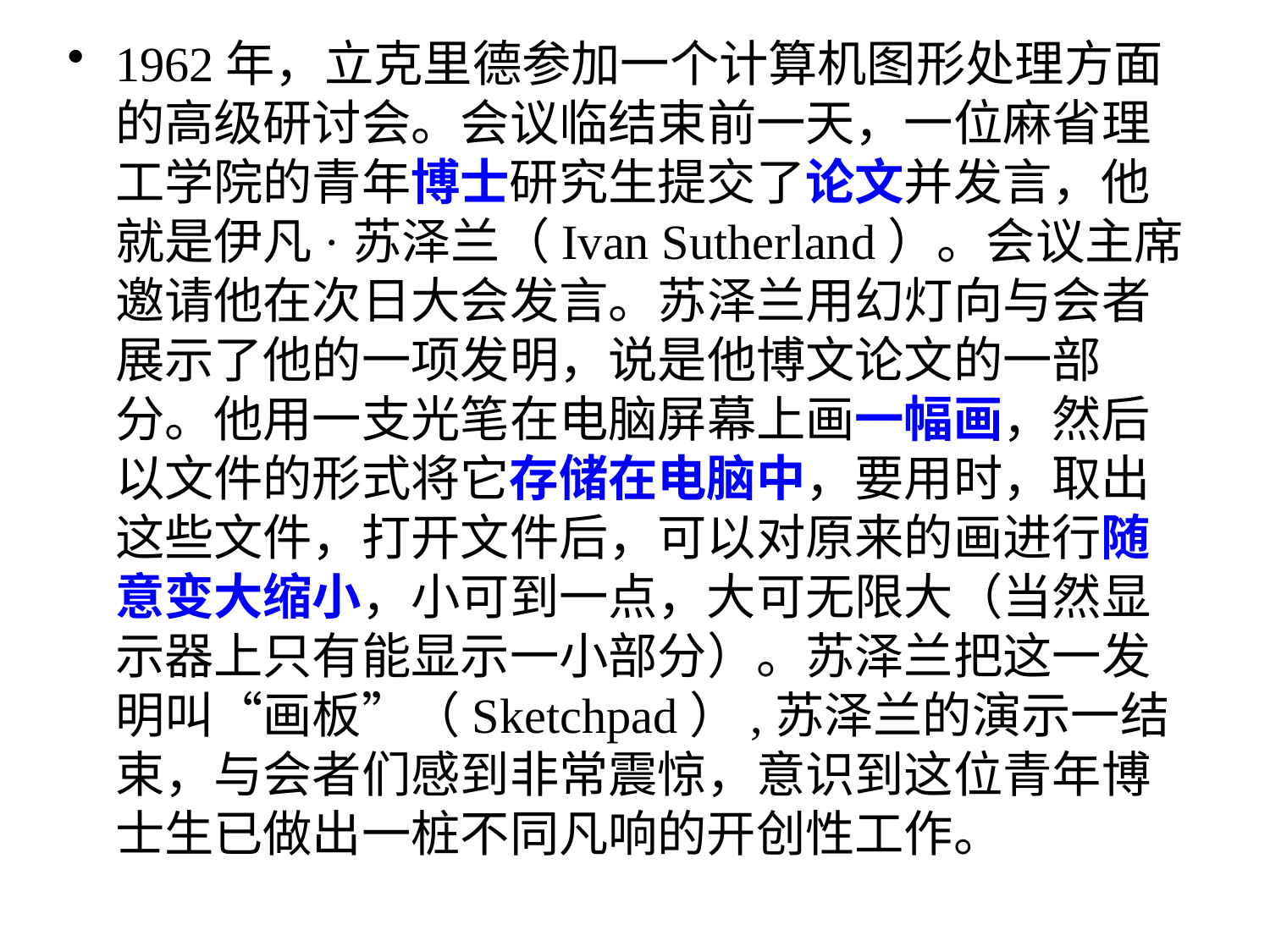

1962年，立克里德参加一个计算机图形处理方面的高级研讨会。会议临结束前一天，一位麻省理工学院的青年博士研究生提交了论文并发言，他就是伊凡·苏泽兰（Ivan Sutherland）。会议主席邀请他在次日大会发言。苏泽兰用幻灯向与会者展示了他的一项发明，说是他博文论文的一部分。他用一支光笔在电脑屏幕上画一幅画，然后以文件的形式将它存储在电脑中，要用时，取出这些文件，打开文件后，可以对原来的画进行随意变大缩小，小可到一点，大可无限大（当然显示器上只有能显示一小部分）。苏泽兰把这一发明叫“画板”（Sketchpad）,苏泽兰的演示一结束，与会者们感到非常震惊，意识到这位青年博士生已做出一桩不同凡响的开创性工作。